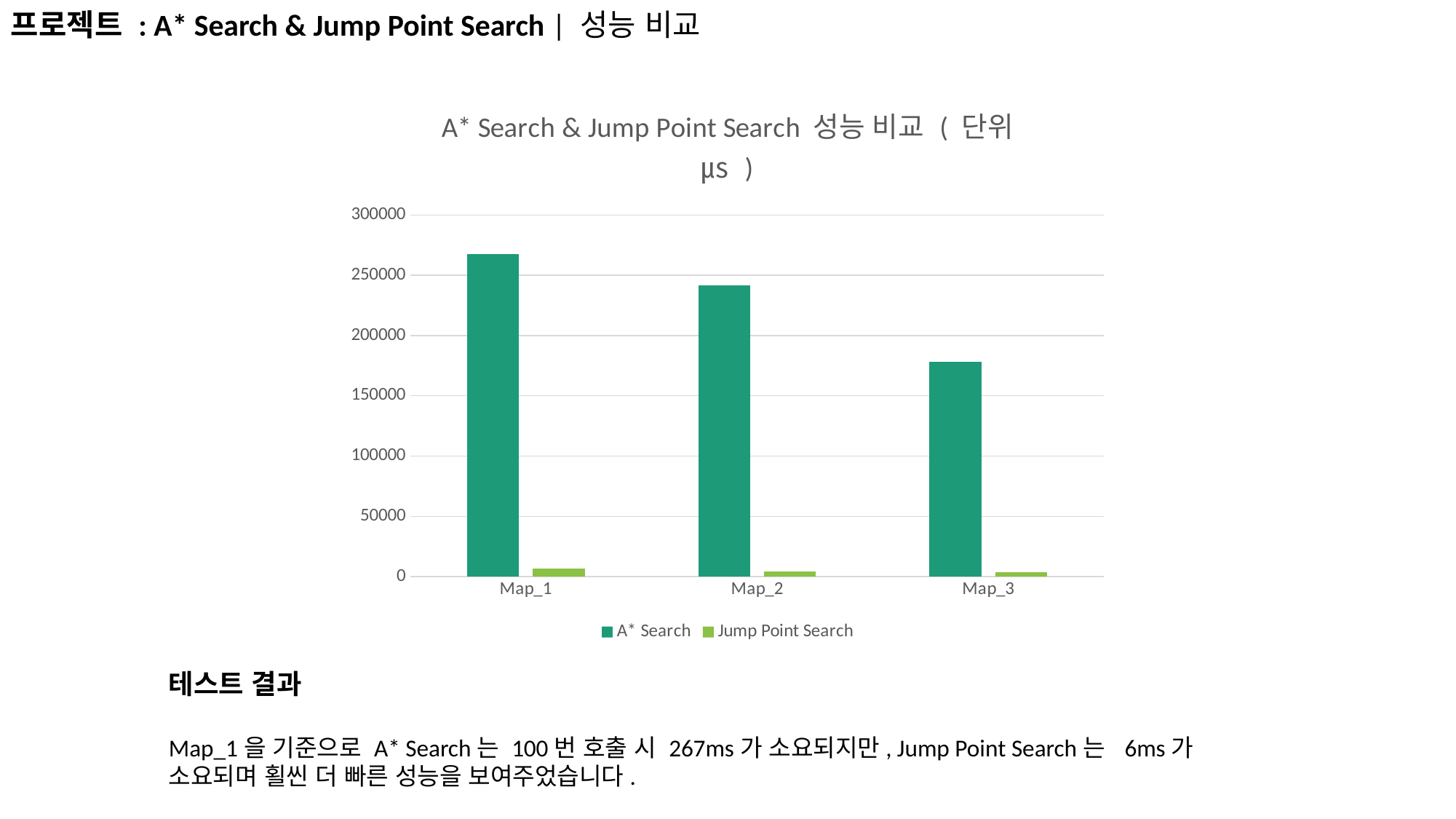

프로젝트 : A* Search & Jump Point Search | 성능 비교

### Chart: A* Search & Jump Point Search 성능 비교 ( 단위 ㎲ )

| Category | A* Search | Jump Point Search |
|---|---|---|
| Map_1 | 267778.0 | 6464.0 |
| Map_2 | 241826.0 | 4244.0 |
| Map_3 | 177967.0 | 3775.0 |
테스트 결과

Map_1을 기준으로 A* Search는 100번 호출 시 267ms가 소요되지만, Jump Point Search는  6ms가 소요되며 횔씬 더 빠른 성능을 보여주었습니다.